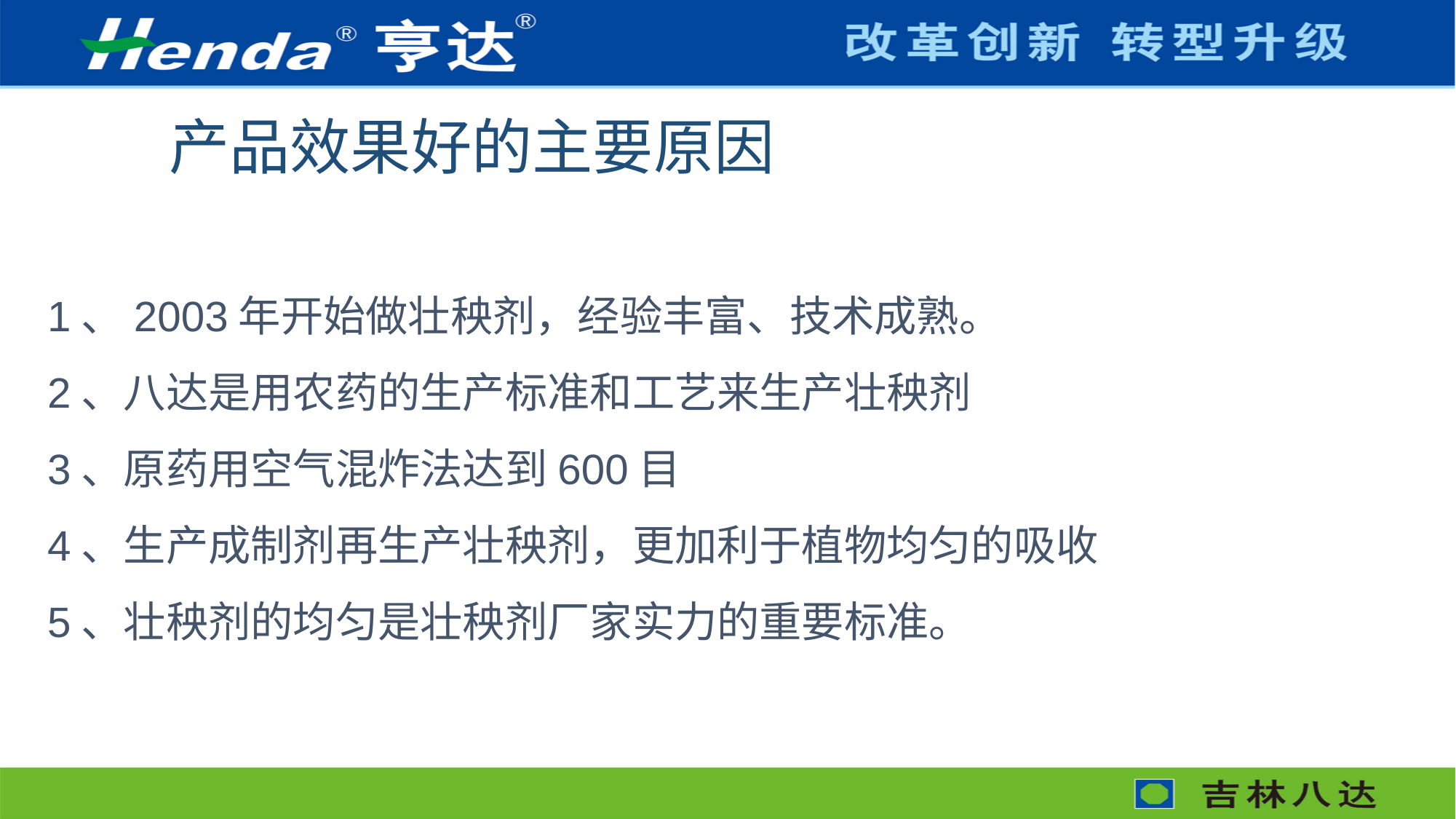

产品效果好的主要原因
1、2003年开始做壮秧剂，经验丰富、技术成熟。
2、八达是用农药的生产标准和工艺来生产壮秧剂
3、原药用空气混炸法达到600目
4、生产成制剂再生产壮秧剂，更加利于植物均匀的吸收
5、壮秧剂的均匀是壮秧剂厂家实力的重要标准。